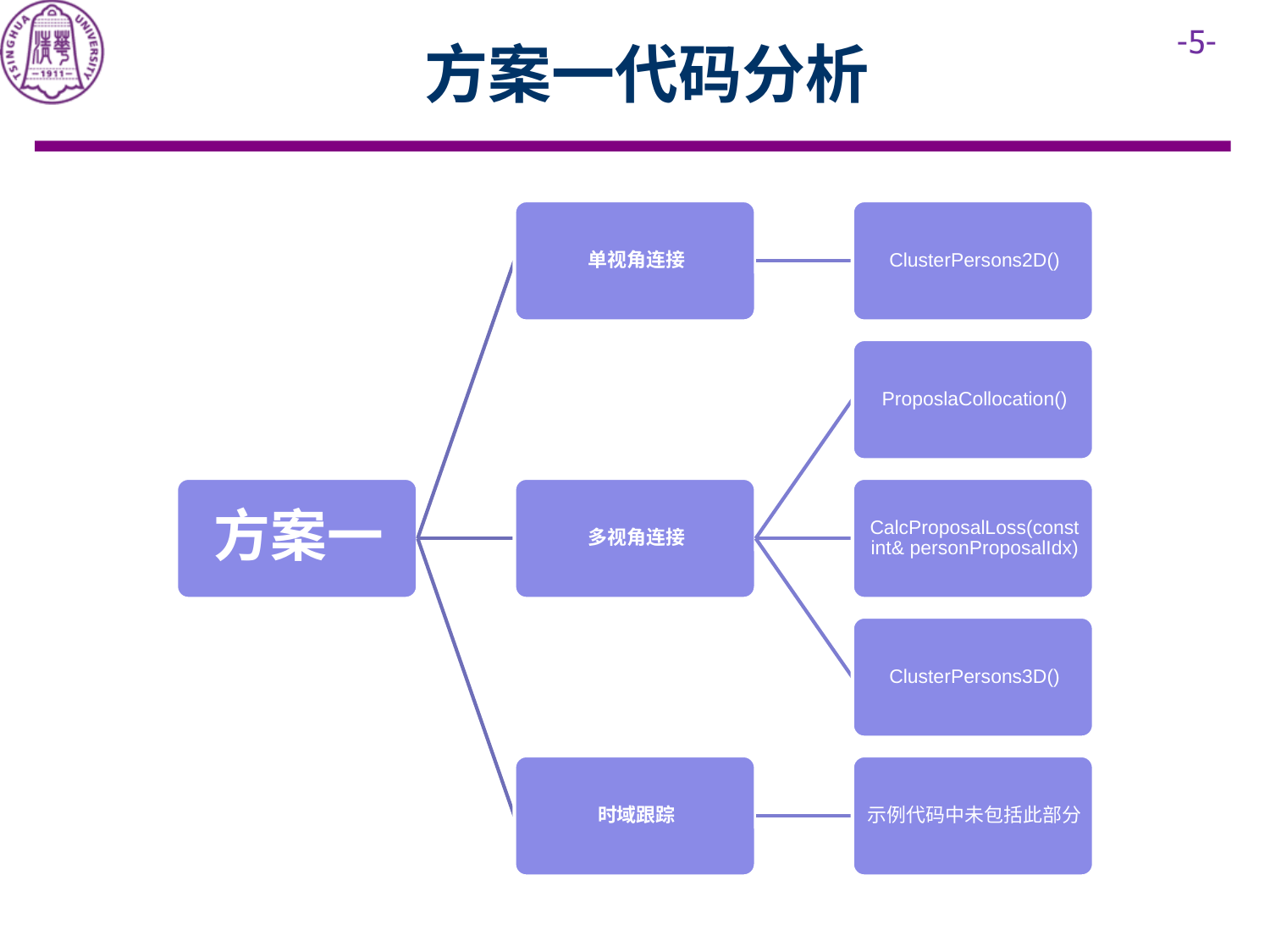

# 方案一代码分析
方案一

单视角连接

ClusterPersons2D()

多视角连接

ProposlaCollocation()

CalcProposalLoss(const int& personProposalIdx)

ClusterPersons3D()

时域跟踪

示例代码中未包括此部分